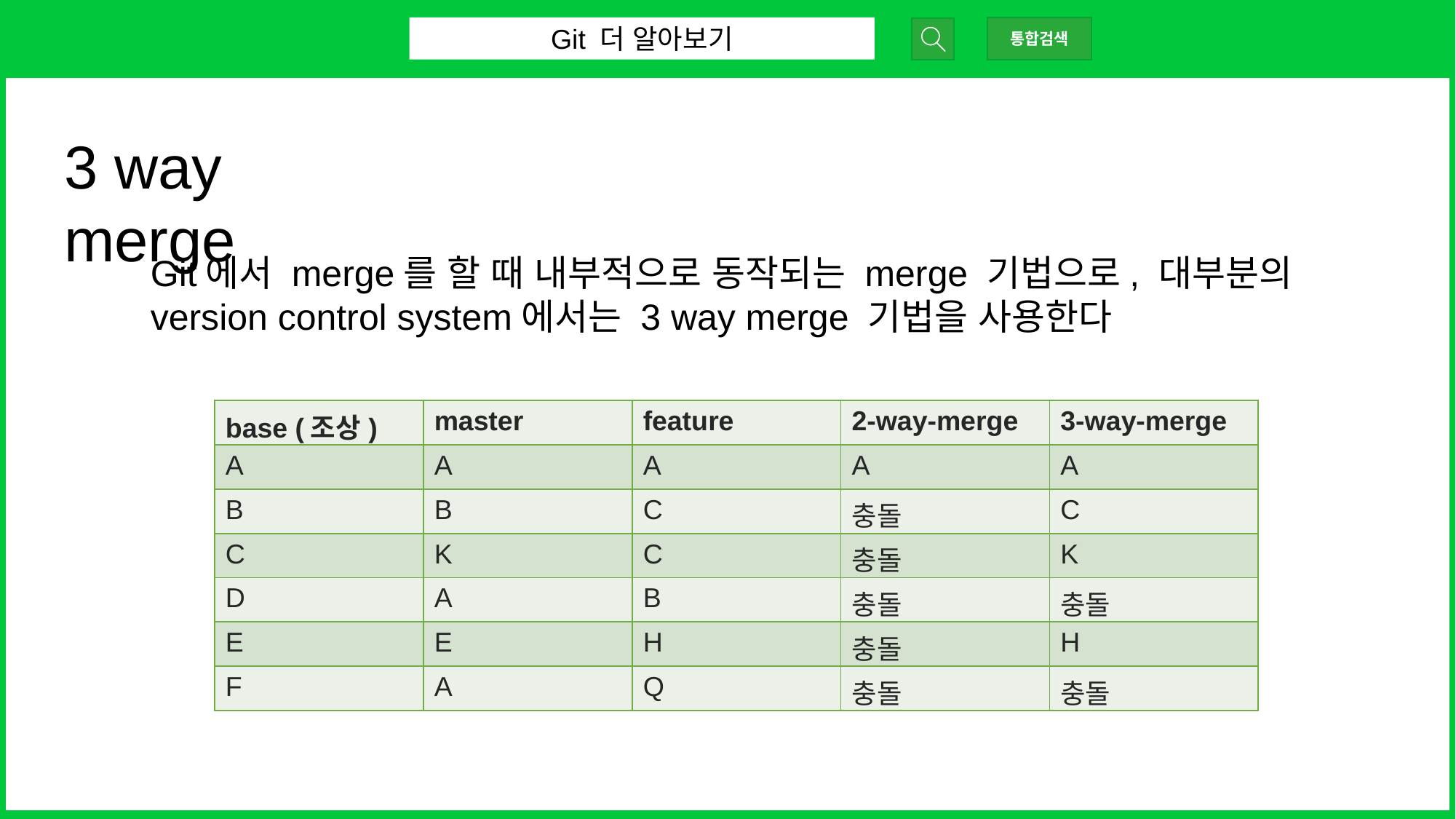

Git 더 알아보기
통합검색

3 way merge
Git에서 merge를 할 때 내부적으로 동작되는 merge 기법으로, 대부분의 version control system에서는 3 way merge 기법을 사용한다
| base (조상) | master | feature | 2-way-merge | 3-way-merge |
| --- | --- | --- | --- | --- |
| A | A | A | A | A |
| B | B | C | 충돌 | C |
| C | K | C | 충돌 | K |
| D | A | B | 충돌 | 충돌 |
| E | E | H | 충돌 | H |
| F | A | Q | 충돌 | 충돌 |